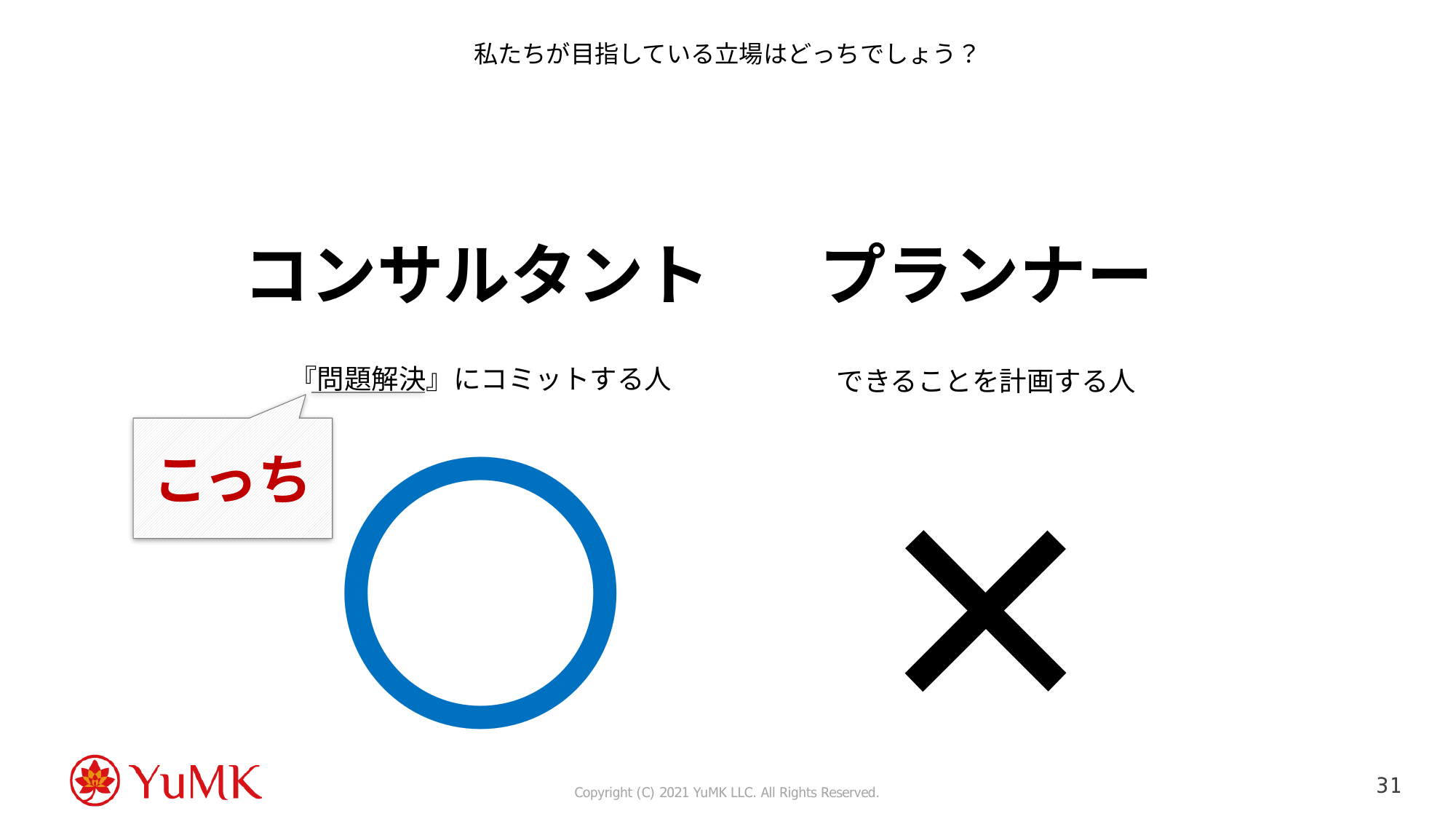

# 私たちが目指している立場はどっちでしょう？
コンサルタント
プランナー
『問題解決』にコミットする人
できることを計画する人
×
〇
こっち
31